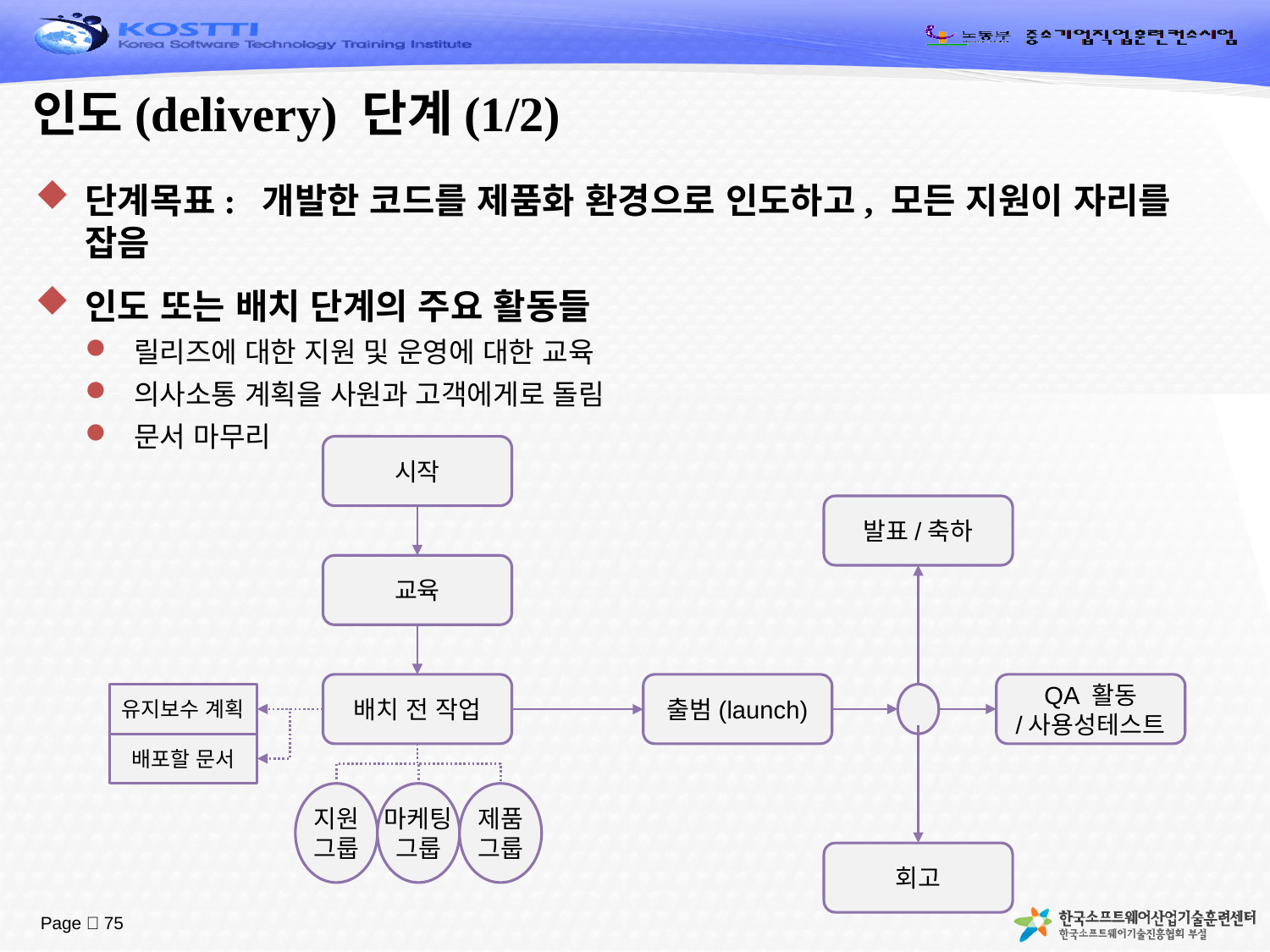

# 인도(delivery) 단계(1/2)
단계목표:  개발한 코드를 제품화 환경으로 인도하고, 모든 지원이 자리를 잡음
인도 또는 배치 단계의 주요 활동들
릴리즈에 대한 지원 및 운영에 대한 교육
의사소통 계획을 사원과 고객에게로 돌림
문서 마무리
시작
발표/축하
교육
배치 전 작업
출범(launch)
QA 활동
/사용성테스트
유지보수 계획

배포할 문서
지원
그룹
마케팅
그룹
제품
그룹
회고